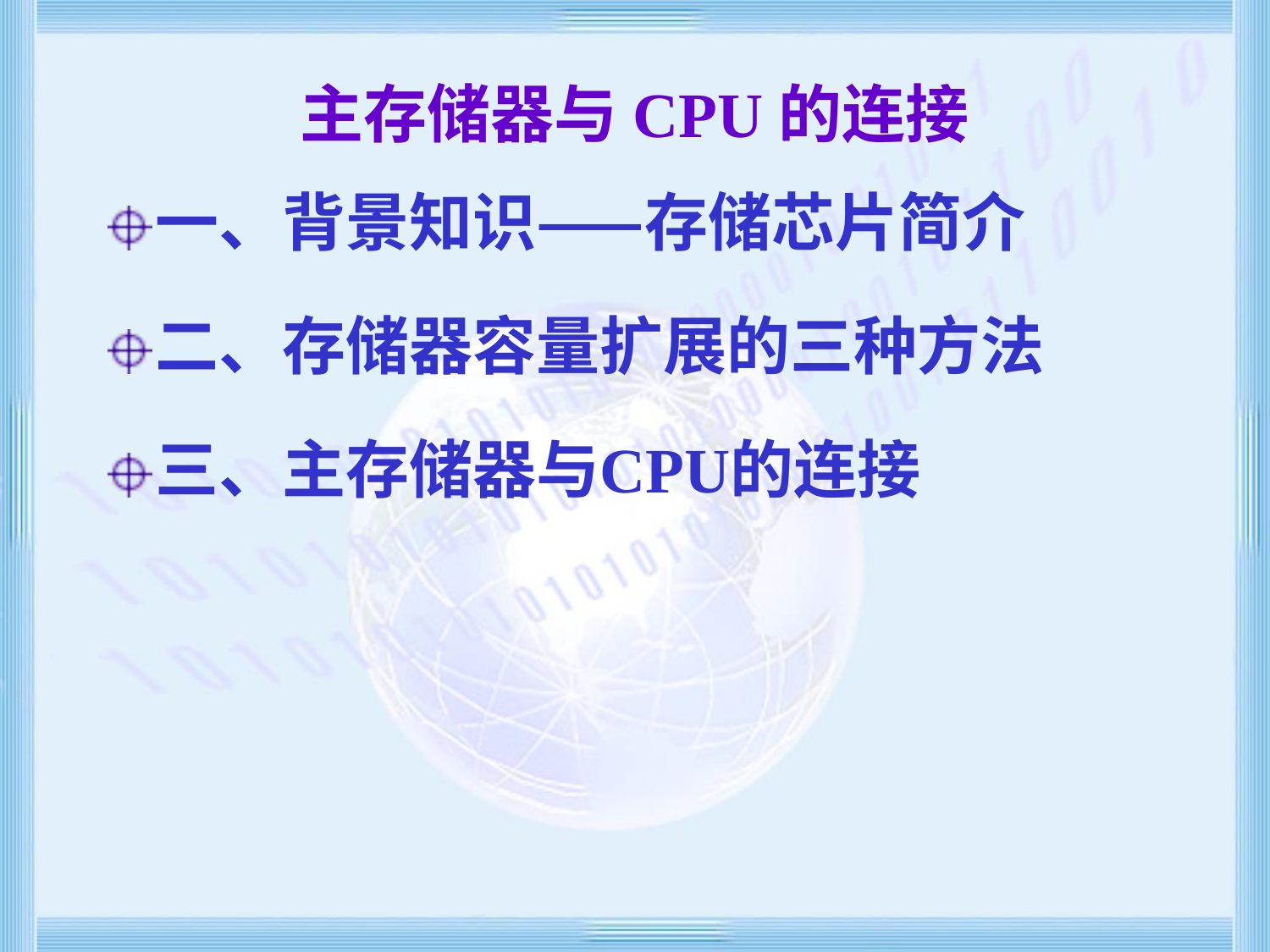

# 主存储器与CPU的连接
一、背景知识——存储芯片简介
二、存储器容量扩展的三种方法
三、主存储器与CPU的连接
80